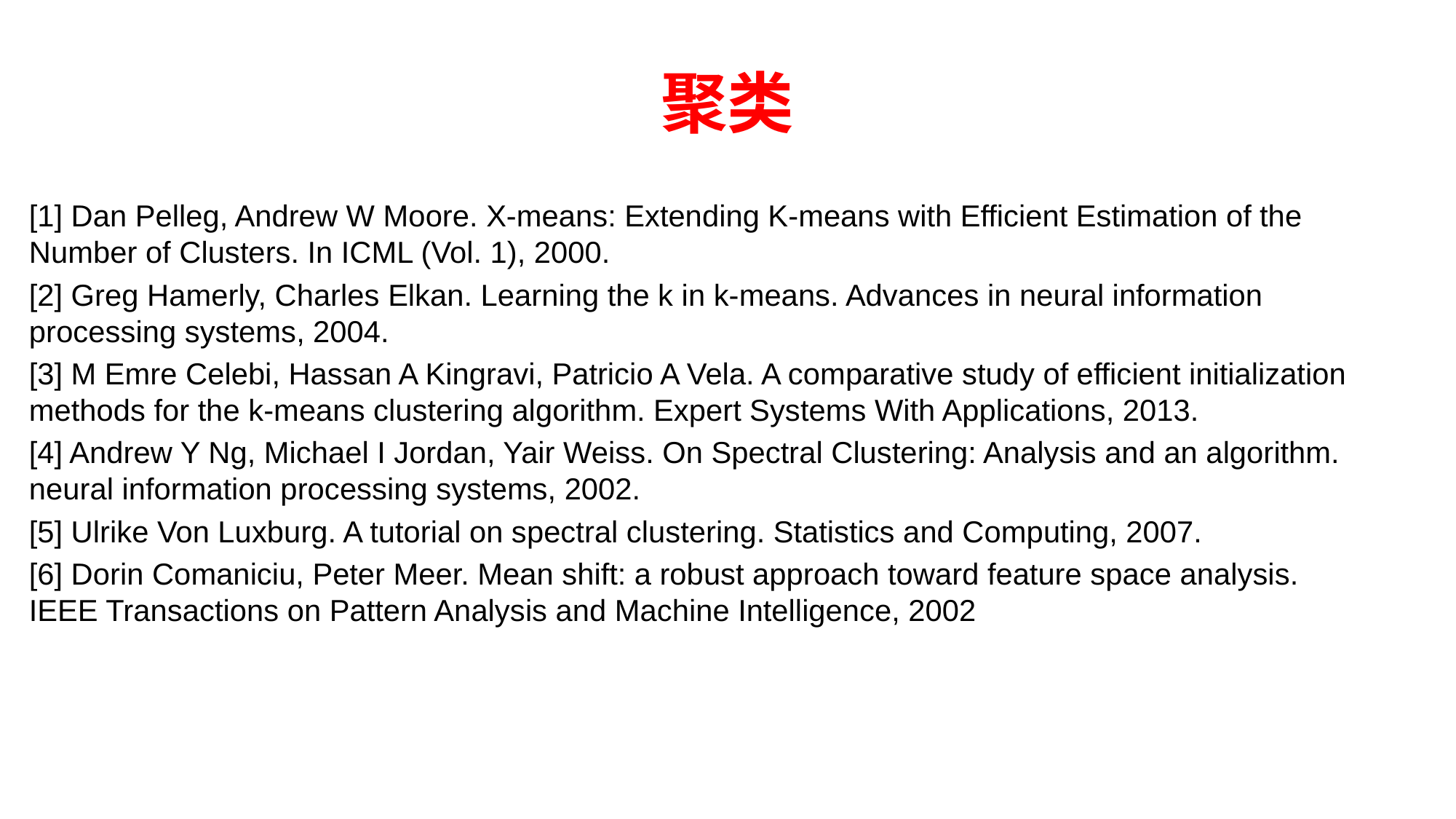

# 聚类
[1] Dan Pelleg, Andrew W Moore. X-means: Extending K-means with Efficient Estimation of the Number of Clusters. In ICML (Vol. 1), 2000.
[2] Greg Hamerly, Charles Elkan. Learning the k in k-means. Advances in neural information processing systems, 2004.
[3] M Emre Celebi, Hassan A Kingravi, Patricio A Vela. A comparative study of efficient initialization methods for the k-means clustering algorithm. Expert Systems With Applications, 2013.
[4] Andrew Y Ng, Michael I Jordan, Yair Weiss. On Spectral Clustering: Analysis and an algorithm. neural information processing systems, 2002.
[5] Ulrike Von Luxburg. A tutorial on spectral clustering. Statistics and Computing, 2007.
[6] Dorin Comaniciu, Peter Meer. Mean shift: a robust approach toward feature space analysis. IEEE Transactions on Pattern Analysis and Machine Intelligence, 2002